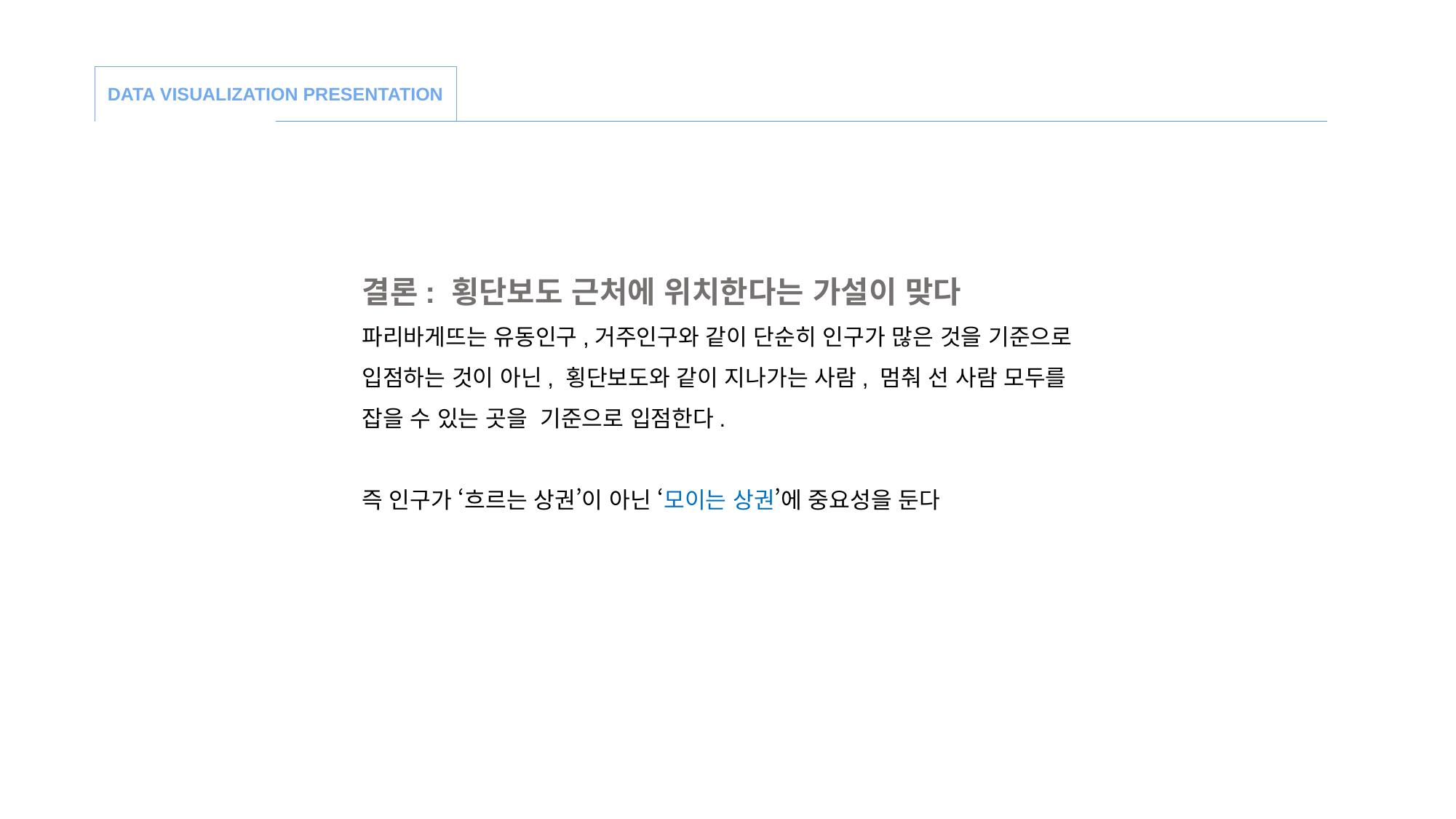

DATA VISUALIZATION PRESENTATION
결론: 횡단보도 근처에 위치한다는 가설이 맞다
파리바게뜨는 유동인구,거주인구와 같이 단순히 인구가 많은 것을 기준으로 입점하는 것이 아닌, 횡단보도와 같이 지나가는 사람, 멈춰 선 사람 모두를 잡을 수 있는 곳을  기준으로 입점한다.

즉 인구가 ‘흐르는 상권’이 아닌 ‘모이는 상권’에 중요성을 둔다